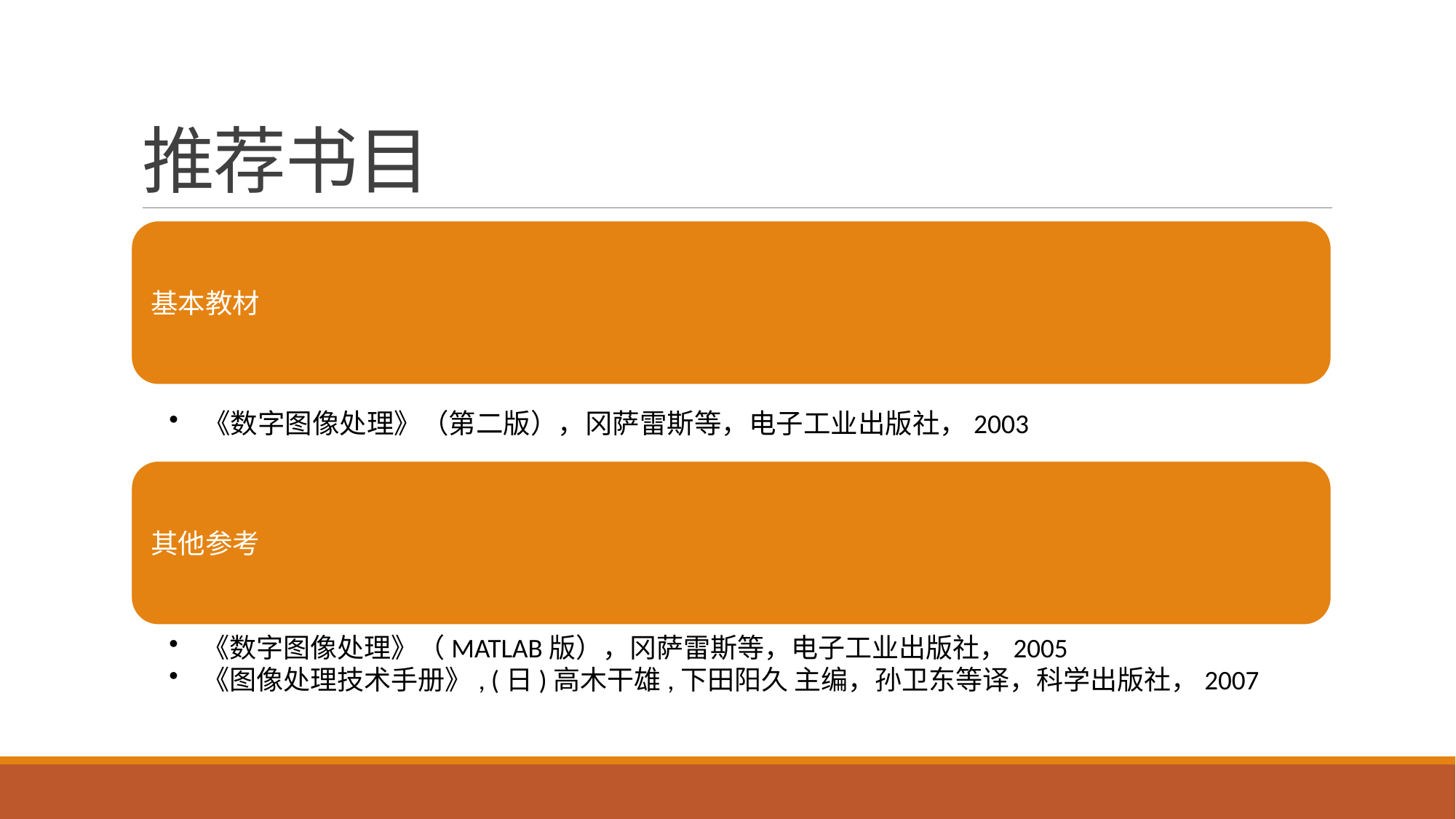

# 推荐书目
基本教材
《数字图像处理》（第二版），冈萨雷斯等，电子工业出版社，2003
其他参考
《数字图像处理》（MATLAB版），冈萨雷斯等，电子工业出版社，2005
《图像处理技术手册》, (日)高木干雄,下田阳久 主编，孙卫东等译，科学出版社，2007